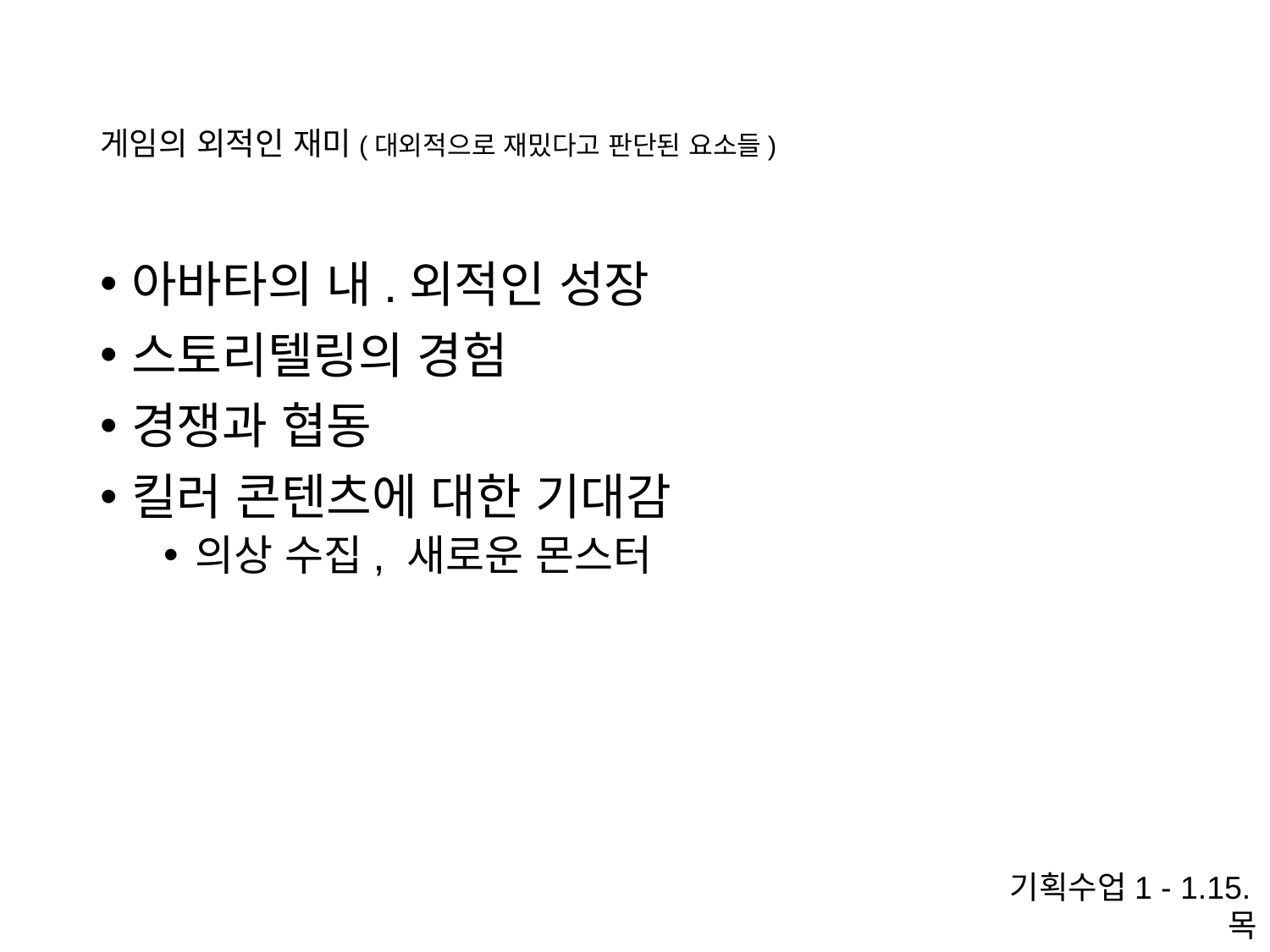

# 게임의 외적인 재미(대외적으로 재밌다고 판단된 요소들)
아바타의 내.외적인 성장
스토리텔링의 경험
경쟁과 협동
킬러 콘텐츠에 대한 기대감
의상 수집, 새로운 몬스터

기획수업1 - 1.15.목